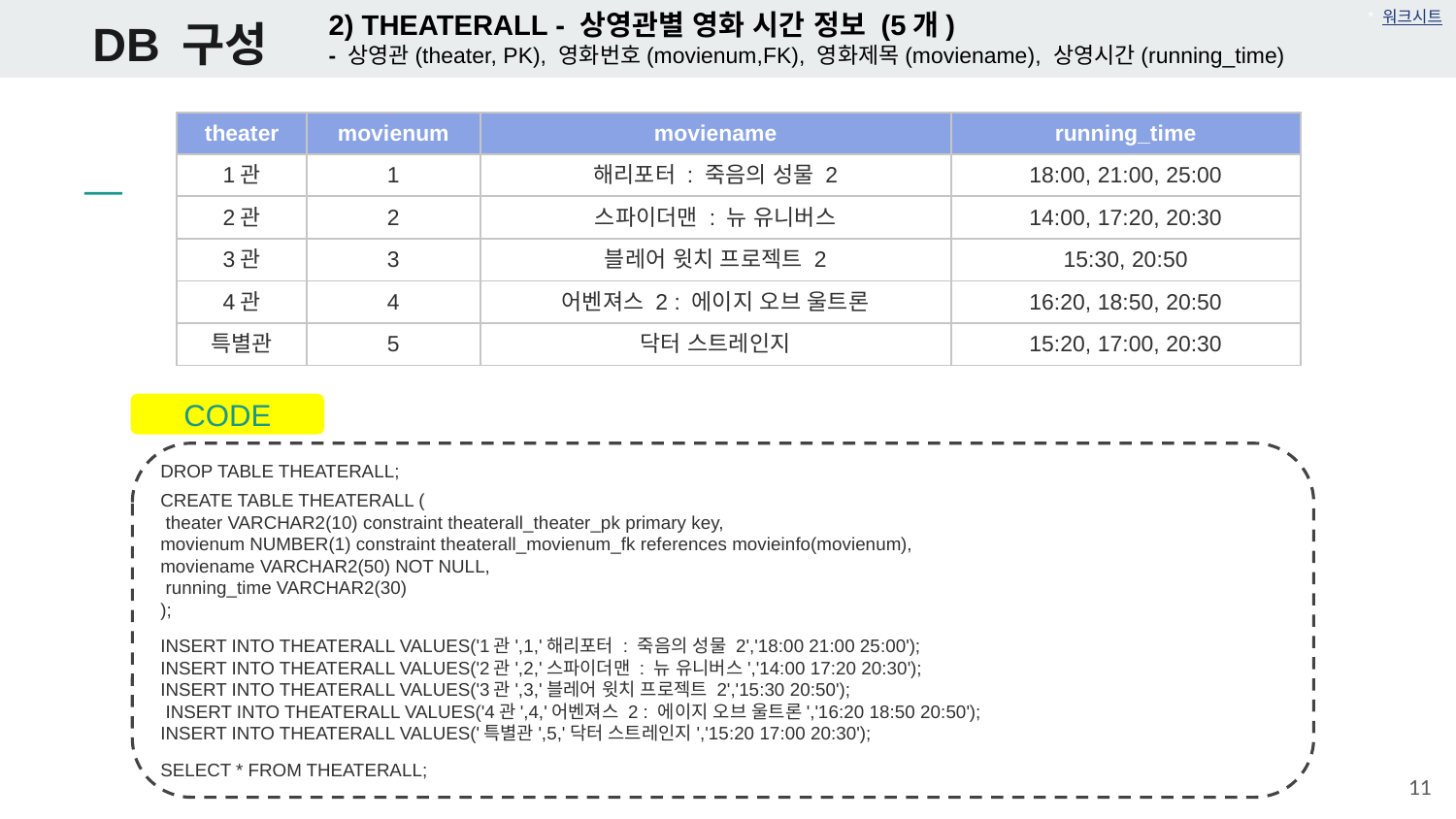

# DB 구성
2) THEATERALL - 상영관별 영화 시간 정보 (5개)
- 상영관(theater, PK), 영화번호(movienum,FK), 영화제목(moviename), 상영시간(running_time)

* 워크시트
| theater | movienum | moviename | running\_time |
| --- | --- | --- | --- |
| 1관 | 1 | 해리포터 : 죽음의 성물 2 | 18:00, 21:00, 25:00 |
| 2관 | 2 | 스파이더맨 : 뉴 유니버스 | 14:00, 17:20, 20:30 |
| 3관 | 3 | 블레어 윗치 프로젝트 2 | 15:30, 20:50 |
| 4관 | 4 | 어벤져스 2 : 에이지 오브 울트론 | 16:20, 18:50, 20:50 |
| 특별관 | 5 | 닥터 스트레인지 | 15:20, 17:00, 20:30 |

CODE
DROP TABLE THEATERALL;

CREATE TABLE THEATERALL (
 theater VARCHAR2(10) constraint theaterall_theater_pk primary key,
movienum NUMBER(1) constraint theaterall_movienum_fk references movieinfo(movienum),
moviename VARCHAR2(50) NOT NULL,
 running_time VARCHAR2(30)
);

INSERT INTO THEATERALL VALUES('1관',1,'해리포터 : 죽음의 성물 2','18:00 21:00 25:00');
INSERT INTO THEATERALL VALUES('2관',2,'스파이더맨 : 뉴 유니버스','14:00 17:20 20:30');
INSERT INTO THEATERALL VALUES('3관',3,'블레어 윗치 프로젝트 2','15:30 20:50');
 INSERT INTO THEATERALL VALUES('4관',4,'어벤져스 2 : 에이지 오브 울트론','16:20 18:50 20:50');
INSERT INTO THEATERALL VALUES('특별관',5,'닥터 스트레인지','15:20 17:00 20:30');

SELECT * FROM THEATERALL;
11